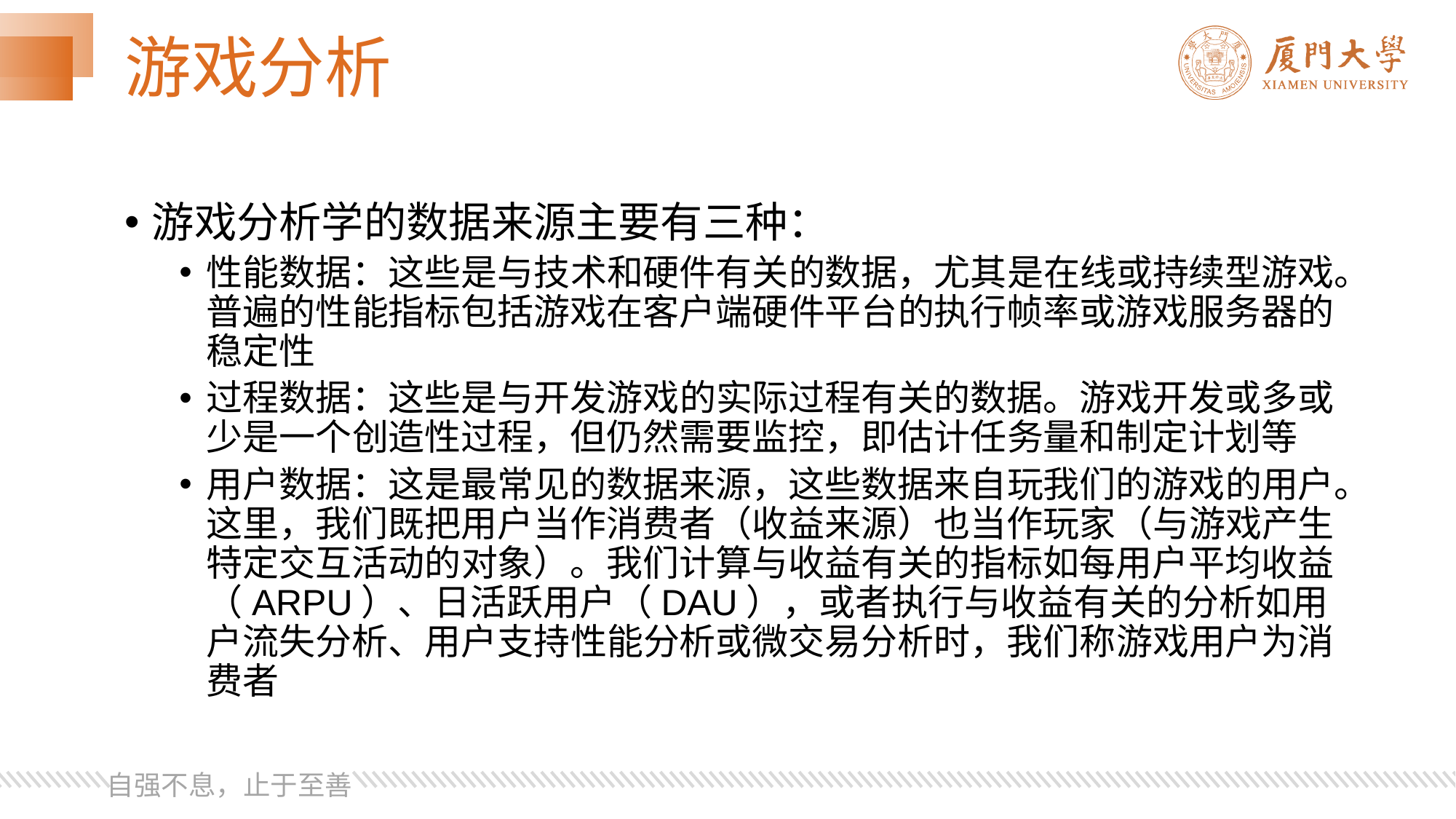

# 游戏分析
游戏分析学的数据来源主要有三种：
性能数据：这些是与技术和硬件有关的数据，尤其是在线或持续型游戏。普遍的性能指标包括游戏在客户端硬件平台的执行帧率或游戏服务器的稳定性
过程数据：这些是与开发游戏的实际过程有关的数据。游戏开发或多或少是一个创造性过程，但仍然需要监控，即估计任务量和制定计划等
用户数据：这是最常见的数据来源，这些数据来自玩我们的游戏的用户。这里，我们既把用户当作消费者（收益来源）也当作玩家（与游戏产生特定交互活动的对象）。我们计算与收益有关的指标如每用户平均收益（ARPU）、日活跃用户（DAU），或者执行与收益有关的分析如用户流失分析、用户支持性能分析或微交易分析时，我们称游戏用户为消费者